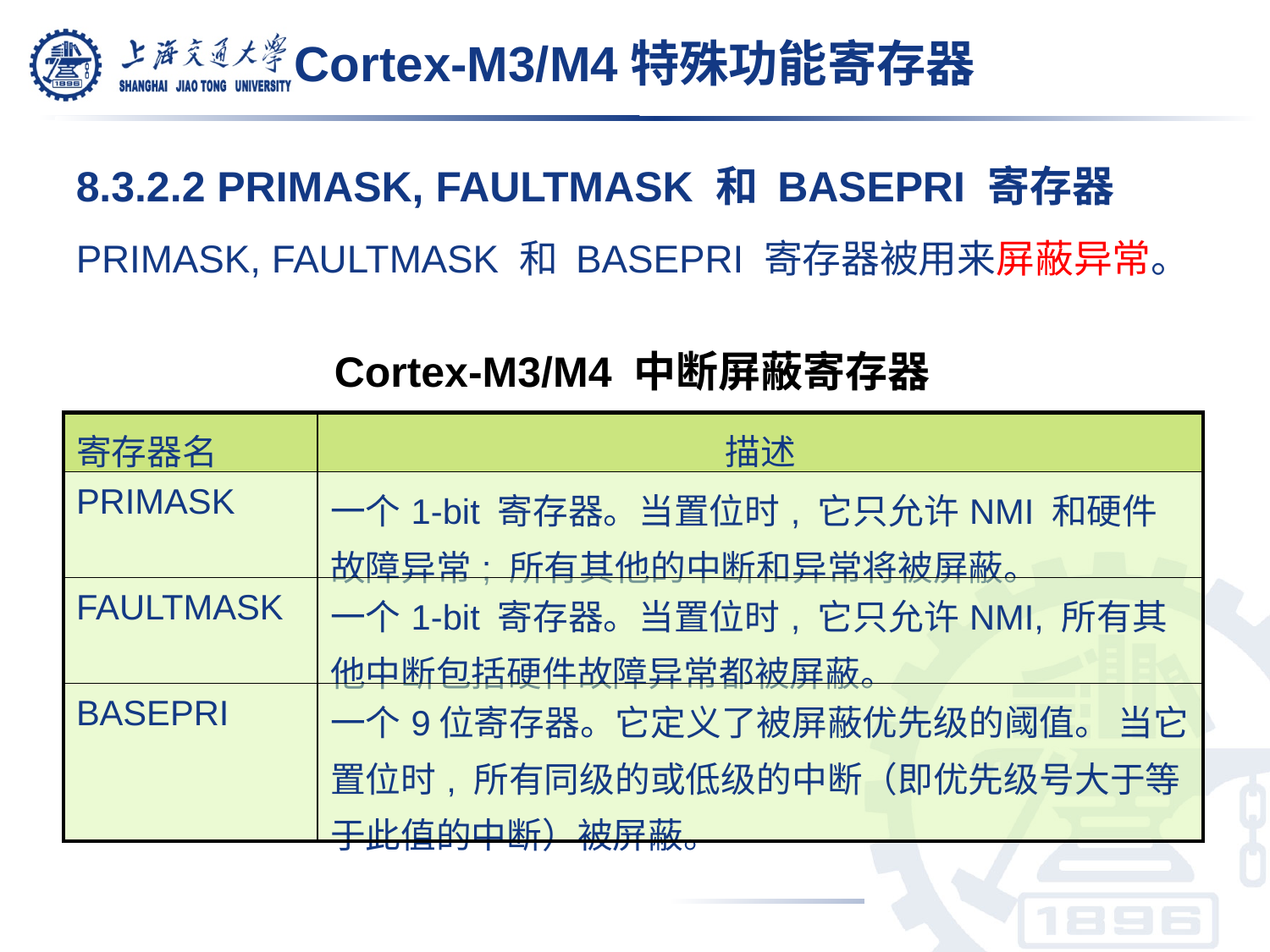

# Cortex-M3/M4特殊功能寄存器
8.3.2.2 PRIMASK, FAULTMASK 和 BASEPRI 寄存器
PRIMASK, FAULTMASK 和 BASEPRI 寄存器被用来屏蔽异常。
Cortex-M3/M4 中断屏蔽寄存器
| 寄存器名 | 描述 |
| --- | --- |
| PRIMASK | 一个1-bit 寄存器。当置位时, 它只允许NMI 和硬件故障异常; 所有其他的中断和异常将被屏蔽。 |
| FAULTMASK | 一个1-bit 寄存器。当置位时, 它只允许NMI, 所有其他中断包括硬件故障异常都被屏蔽。 |
| BASEPRI | 一个9位寄存器。它定义了被屏蔽优先级的阈值。 当它置位时, 所有同级的或低级的中断（即优先级号大于等于此值的中断）被屏蔽。 |